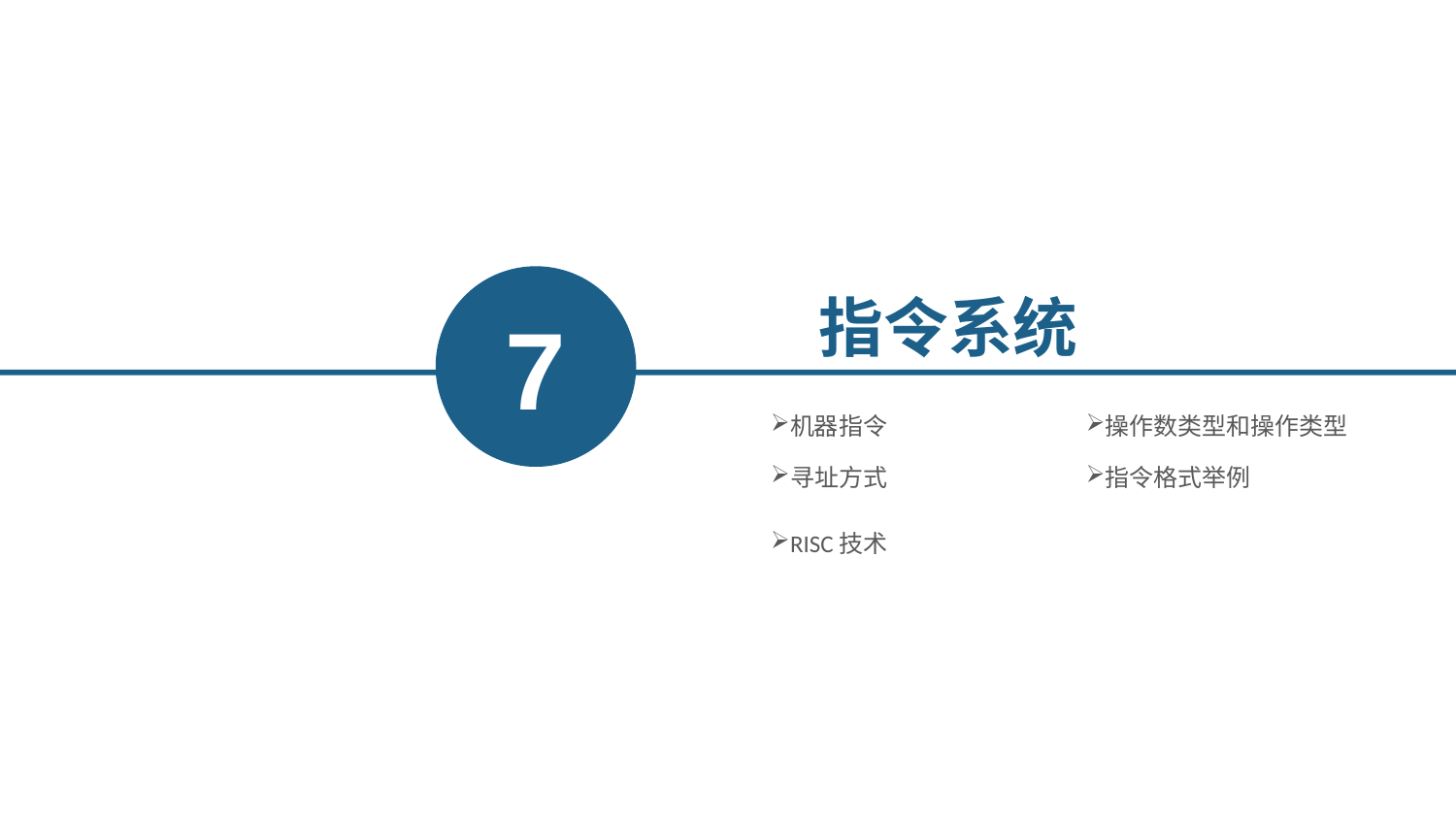

7
指令系统

机器指令
操作数类型和操作类型
寻址方式
指令格式举例
RISC技术